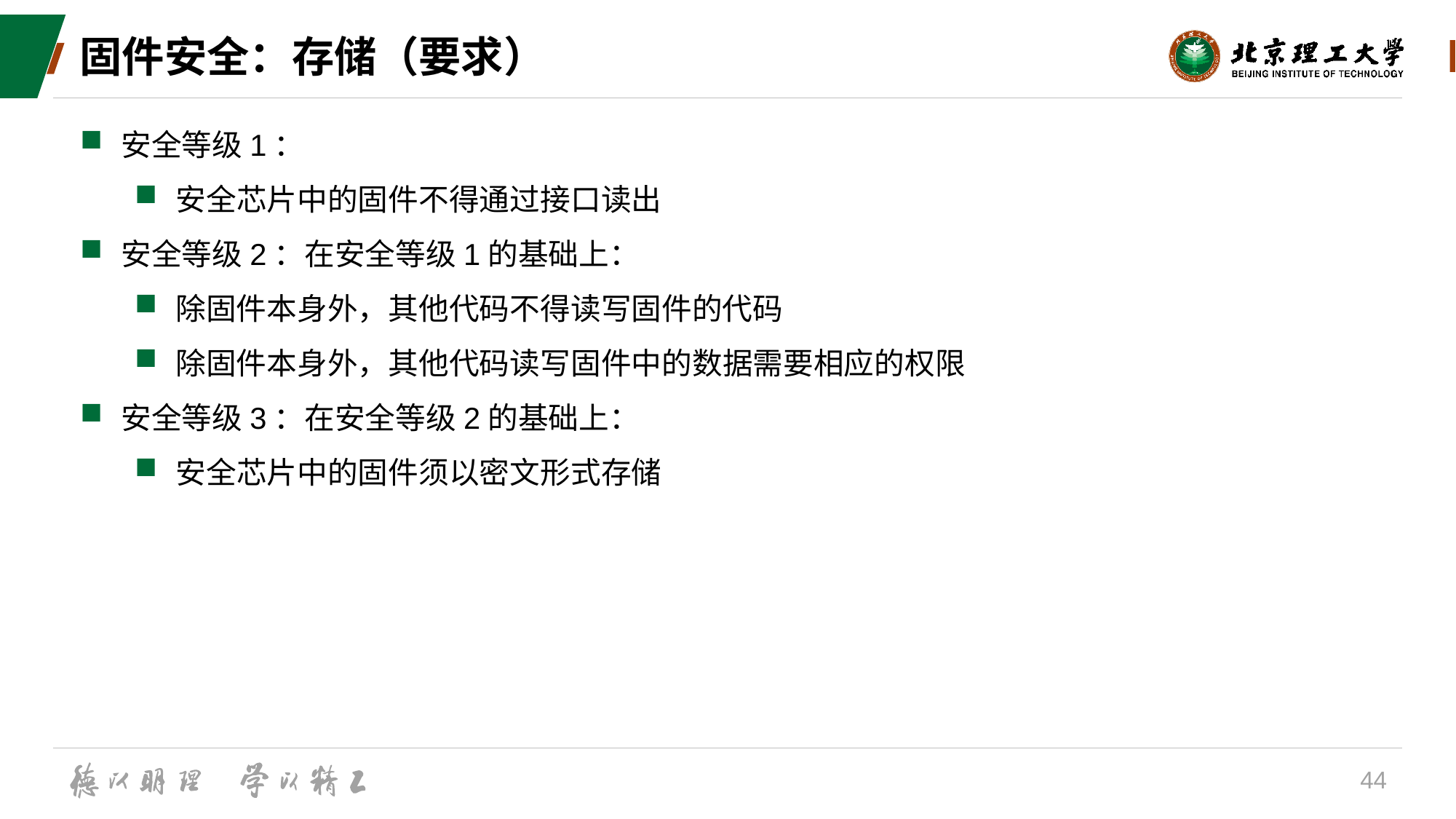

# 固件安全：存储（要求）
安全等级1：
安全芯片中的固件不得通过接口读出
安全等级2：在安全等级1的基础上：
除固件本身外，其他代码不得读写固件的代码
除固件本身外，其他代码读写固件中的数据需要相应的权限
安全等级3：在安全等级2的基础上：
安全芯片中的固件须以密文形式存储